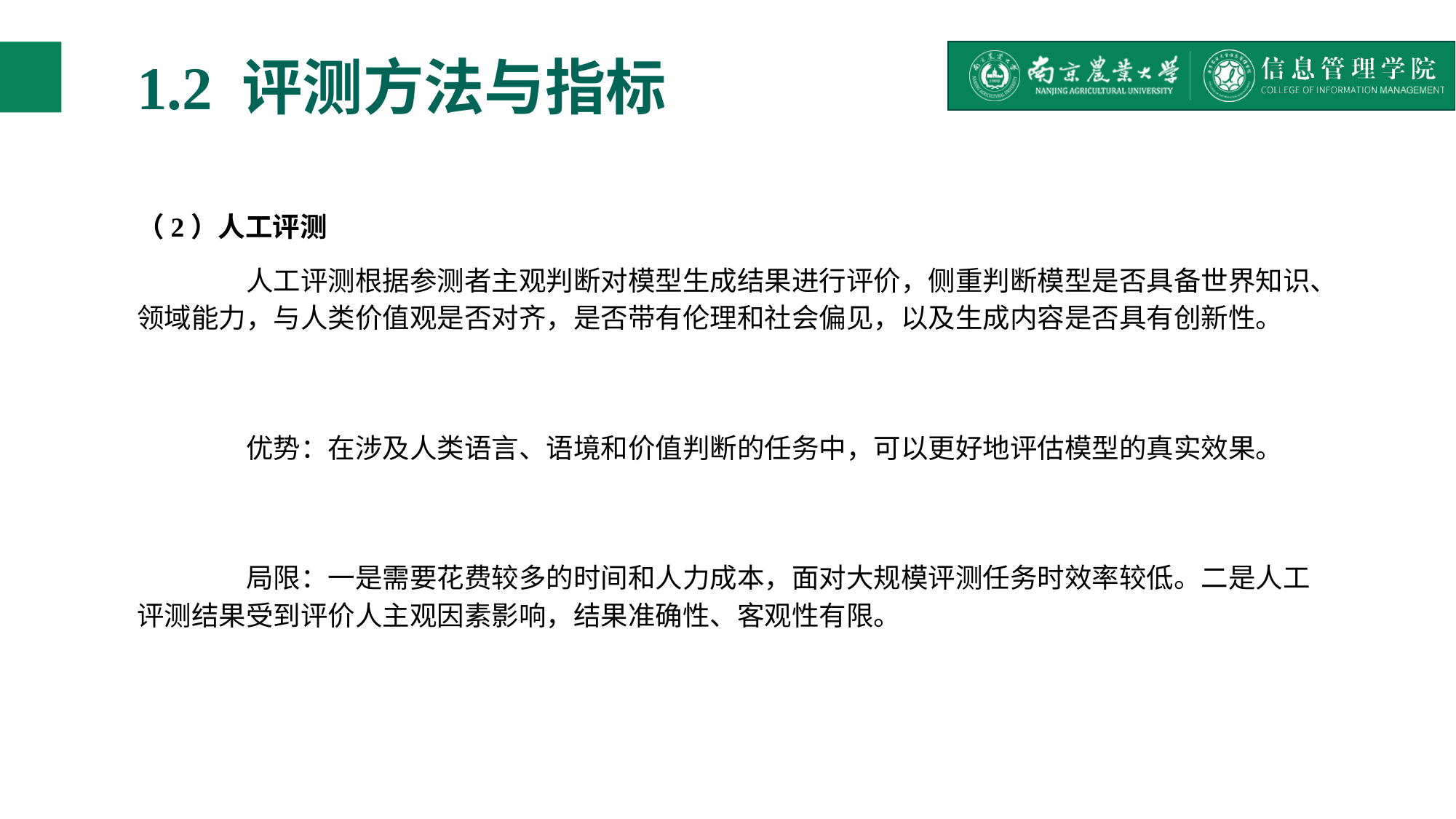

# 1.2 评测方法与指标

（2）人工评测
	人工评测根据参测者主观判断对模型生成结果进行评价，侧重判断模型是否具备世界知识、领域能力，与人类价值观是否对齐，是否带有伦理和社会偏见，以及生成内容是否具有创新性。

	优势：在涉及人类语言、语境和价值判断的任务中，可以更好地评估模型的真实效果。

	局限：一是需要花费较多的时间和人力成本，面对大规模评测任务时效率较低。二是人工评测结果受到评价人主观因素影响，结果准确性、客观性有限。